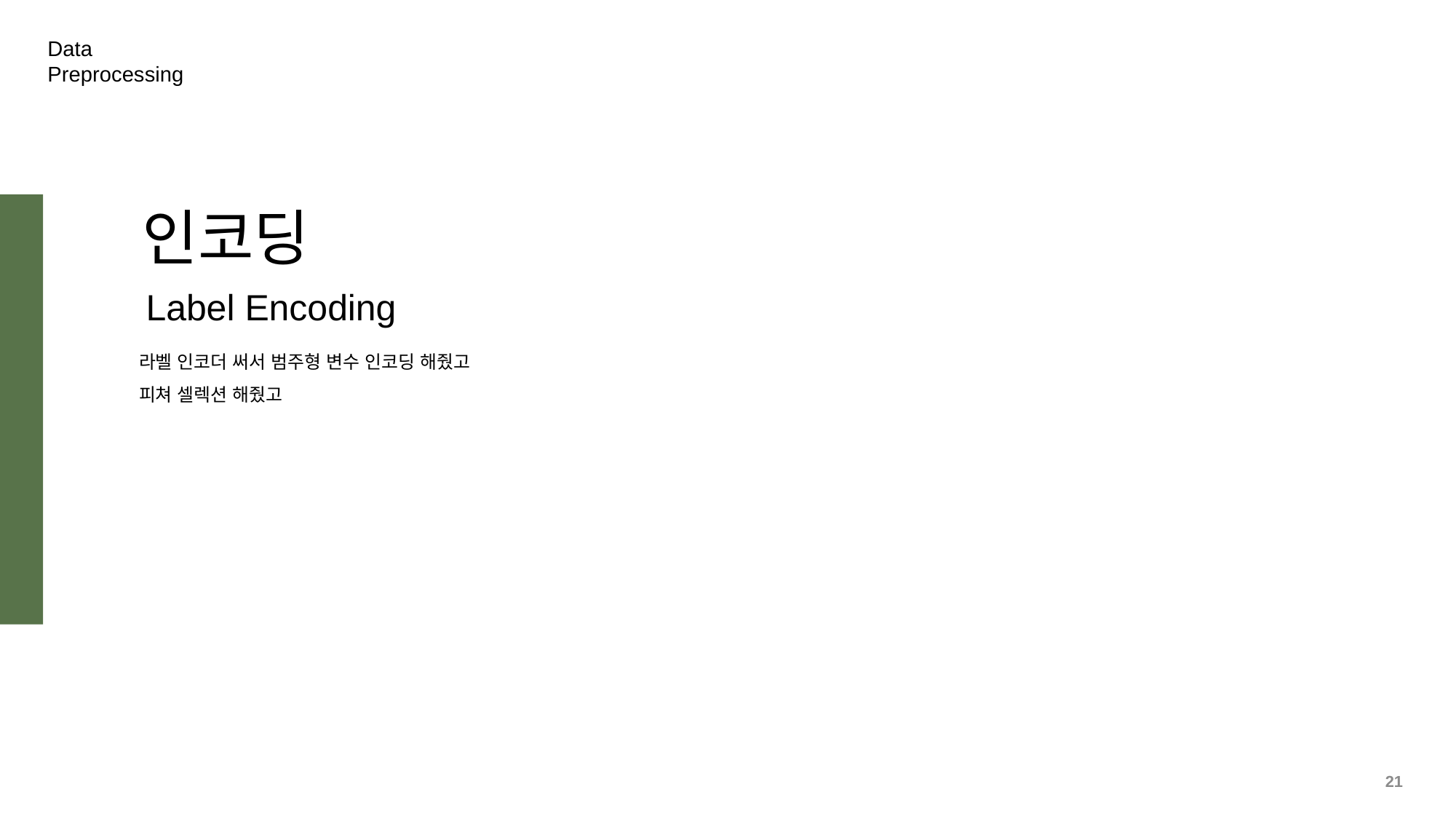

Data
Preprocessing
인코딩
Label Encoding
라벨 인코더 써서 범주형 변수 인코딩 해줬고
피쳐 셀렉션 해줬고

21